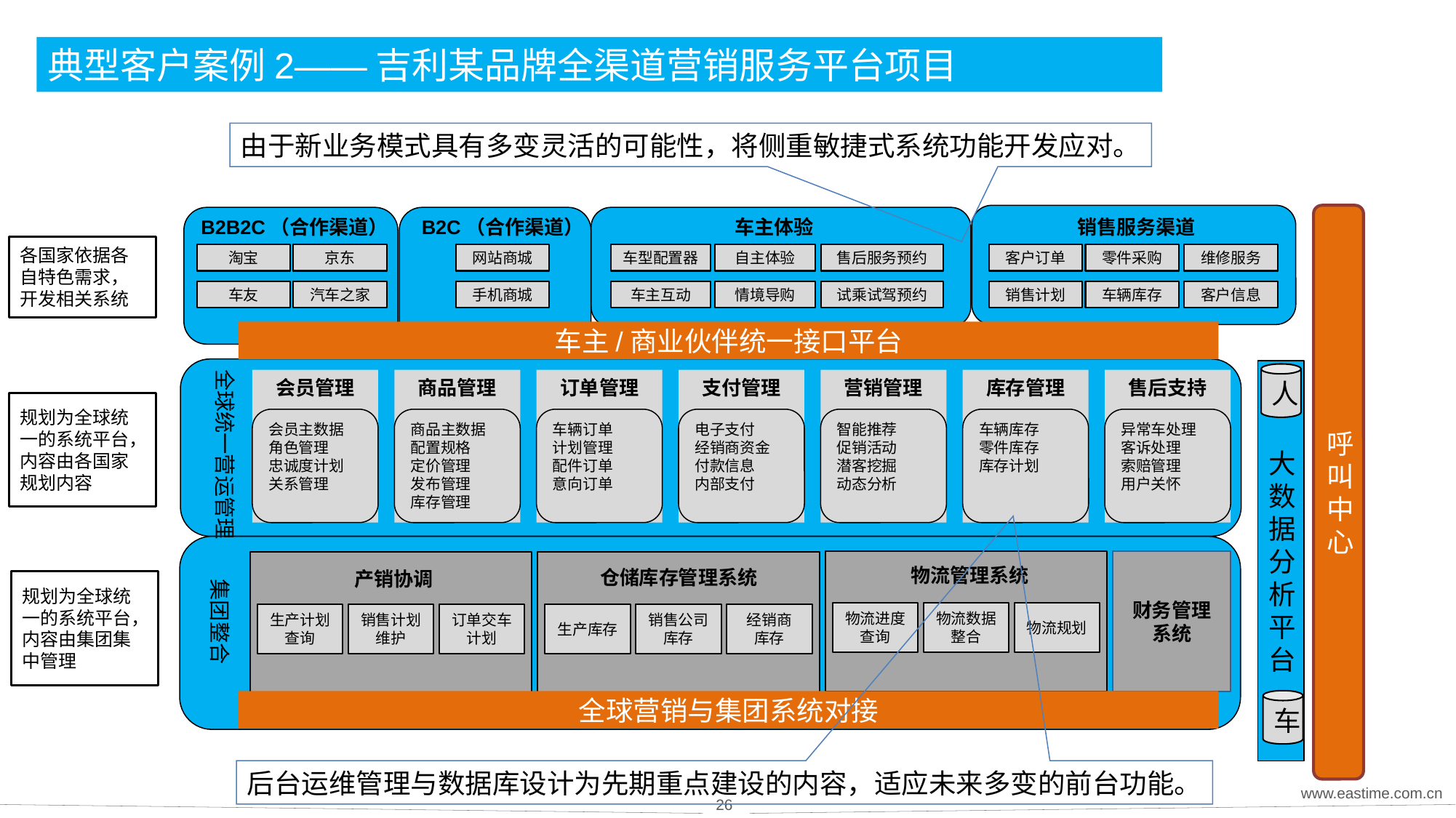

# 典型客户案例2——吉利某品牌全渠道营销服务平台项目
由于新业务模式具有多变灵活的可能性，将侧重敏捷式系统功能开发应对。
呼叫中心

B2B2C（合作渠道）
B2C（合作渠道）
车主体验
销售服务渠道
各国家依据各自特色需求，开发相关系统
客户订单
零件采购
维修服务
淘宝
京东
网站商城
车型配置器
自主体验
售后服务预约
车辆库存
客户信息
销售计划
汽车之家
手机商城
情境导购
试乘试驾预约
车友
车主互动
车主/商业伙伴统一接口平台
全球统一营运管理

大数据分析平台
人

会员管理
会员主数据
角色管理
忠诚度计划
关系管理

商品管理
商品主数据
配置规格
定价管理
发布管理
库存管理

订单管理
车辆订单
计划管理
配件订单
意向订单

支付管理
电子支付
经销商资金
付款信息
内部支付

营销管理
智能推荐
促销活动
潜客挖掘
动态分析

库存管理
车辆库存
零件库存
库存计划

售后支持
异常车处理
客诉处理
索赔管理
用户关怀
规划为全球统一的系统平台，内容由各国家规划内容

物流管理系统
物流进度查询
物流数据整合
物流规划
财务管理
系统

产销协调
生产计划
查询
销售计划
维护
订单交车
计划

仓储库存管理系统
生产库存
销售公司库存
经销商
库存
集团整合
规划为全球统一的系统平台，内容由集团集中管理
车
全球营销与集团系统对接
后台运维管理与数据库设计为先期重点建设的内容，适应未来多变的前台功能。